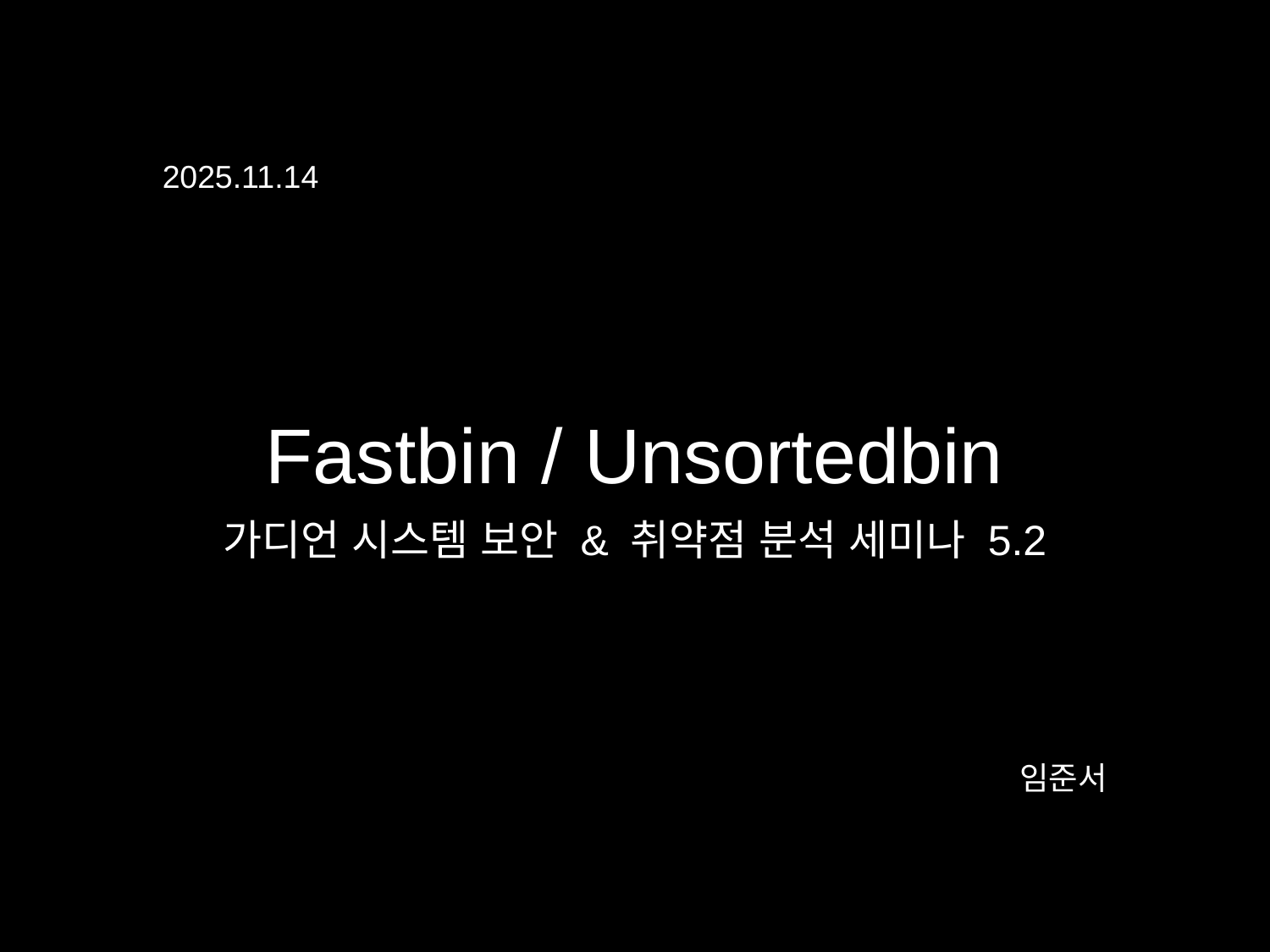

2025.11.14
Fastbin / Unsortedbin
가디언 시스템 보안 & 취약점 분석 세미나 5.2
임준서